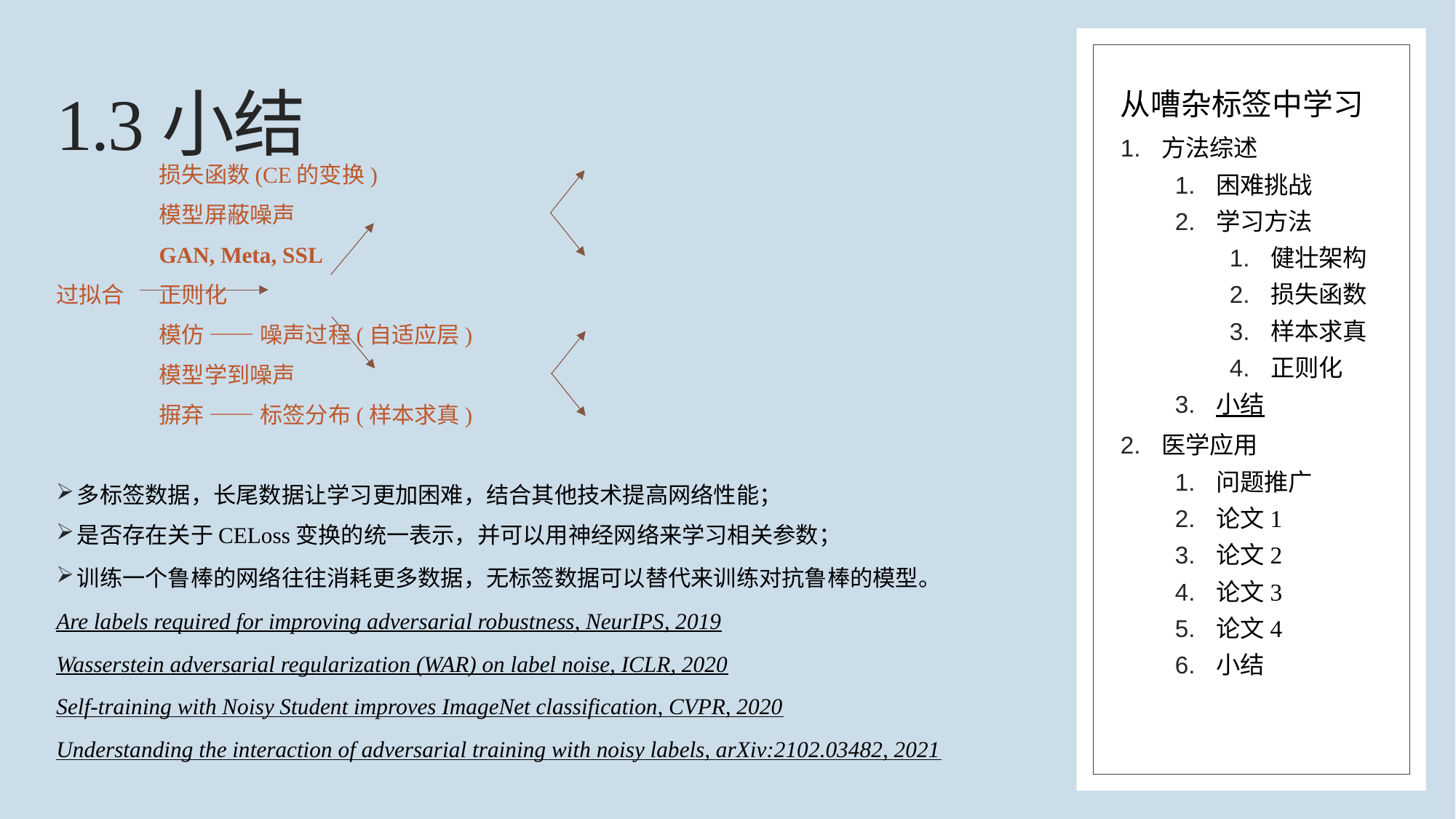

1.3小结
# 从嘈杂标签中学习
方法综述
困难挑战
学习方法
健壮架构
损失函数
样本求真
正则化
小结
医学应用
问题推广
论文1
论文2
论文3
论文4
小结

					损失函数(CE的变换)
			模型屏蔽噪声
					GAN, Meta, SSL
过拟合		正则化
					模仿 —— 噪声过程(自适应层)
			模型学到噪声
					摒弃 —— 标签分布(样本求真)

多标签数据，长尾数据让学习更加困难，结合其他技术提高网络性能；
是否存在关于CELoss变换的统一表示，并可以用神经网络来学习相关参数；
训练一个鲁棒的网络往往消耗更多数据，无标签数据可以替代来训练对抗鲁棒的模型。
Are labels required for improving adversarial robustness, NeurIPS, 2019
Wasserstein adversarial regularization (WAR) on label noise, ICLR, 2020
Self-training with Noisy Student improves ImageNet classification, CVPR, 2020
Understanding the interaction of adversarial training with noisy labels, arXiv:2102.03482, 2021